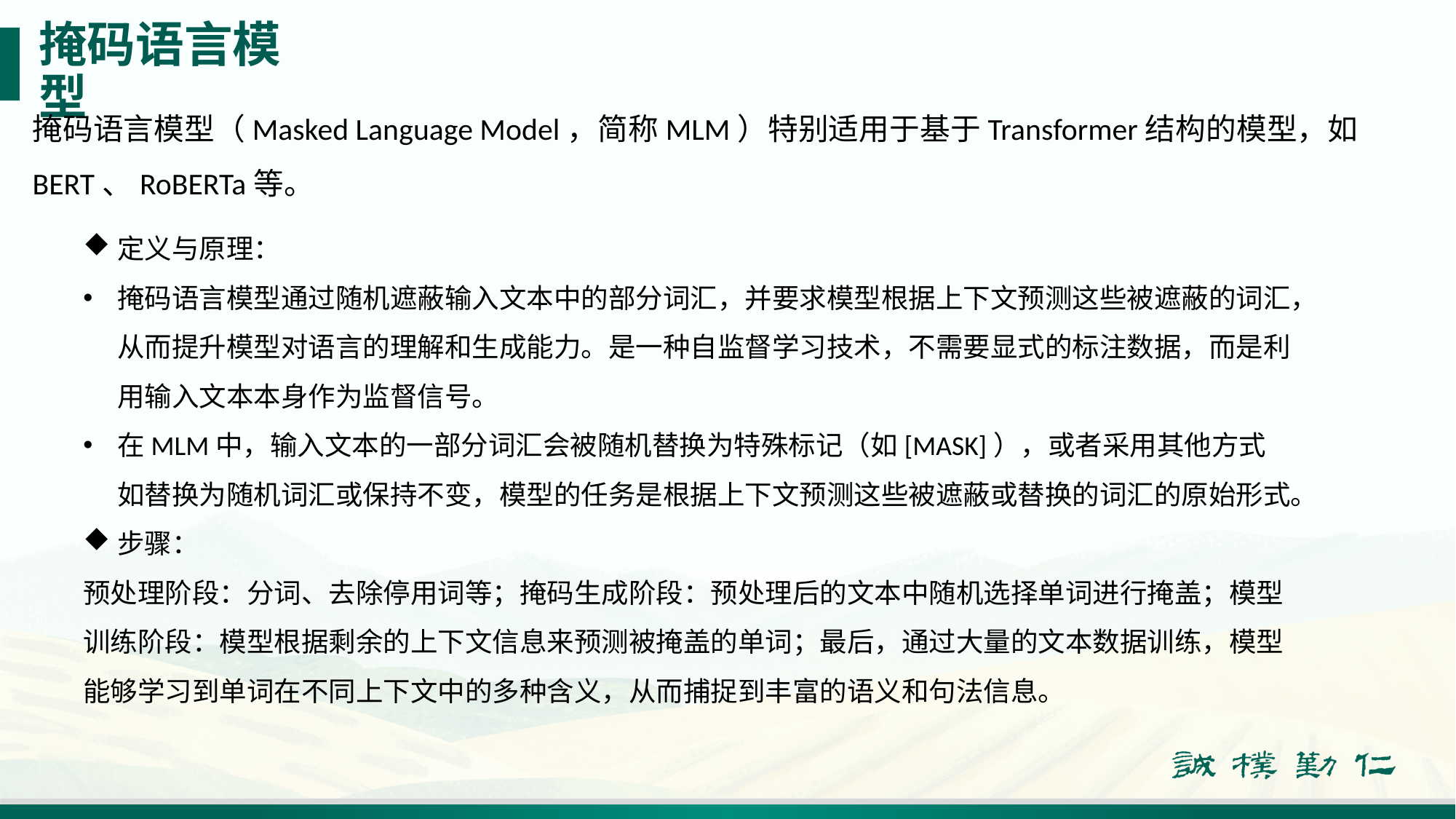

# 掩码语言模型
掩码语言模型（Masked Language Model，简称MLM）特别适用于基于Transformer结构的模型，如BERT、RoBERTa等。
定义与原理：
掩码语言模型通过随机遮蔽输入文本中的部分词汇，并要求模型根据上下文预测这些被遮蔽的词汇，从而提升模型对语言的理解和生成能力。是一种自监督学习技术，不需要显式的标注数据，而是利用输入文本本身作为监督信号。
在MLM中，输入文本的一部分词汇会被随机替换为特殊标记（如[MASK]），或者采用其他方式如替换为随机词汇或保持不变，模型的任务是根据上下文预测这些被遮蔽或替换的词汇的原始形式。
步骤：
预处理阶段：分词、去除停用词等；掩码生成阶段：预处理后的文本中随机选择单词进行掩盖；模型训练阶段：模型根据剩余的上下文信息来预测被掩盖的单词；最后，通过大量的文本数据训练，模型能够学习到单词在不同上下文中的多种含义，从而捕捉到丰富的语义和句法信息。